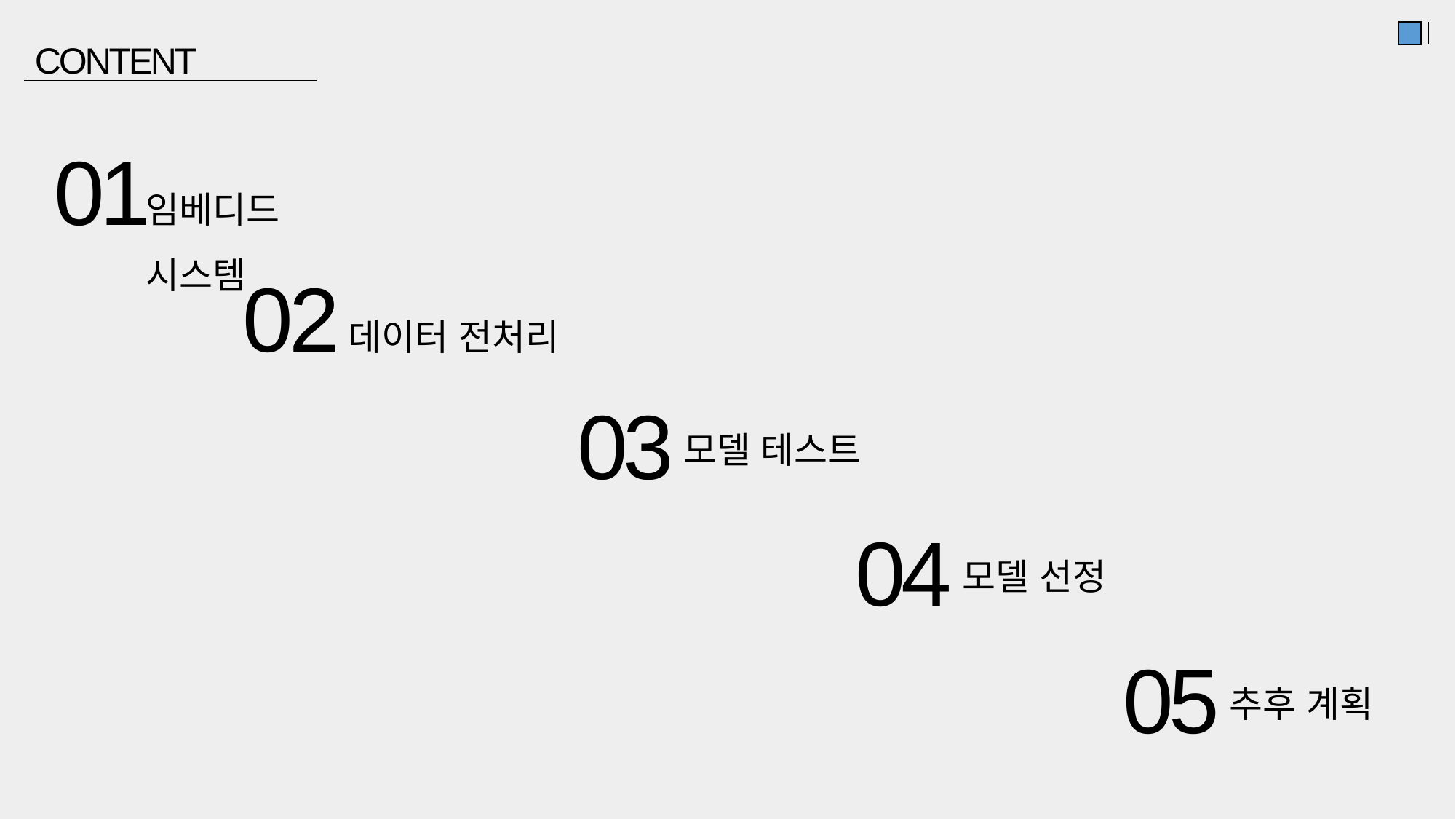

CONTENT
01
임베디드 시스템
02
데이터 전처리
03
모델 테스트
04
모델 선정
05
추후 계획